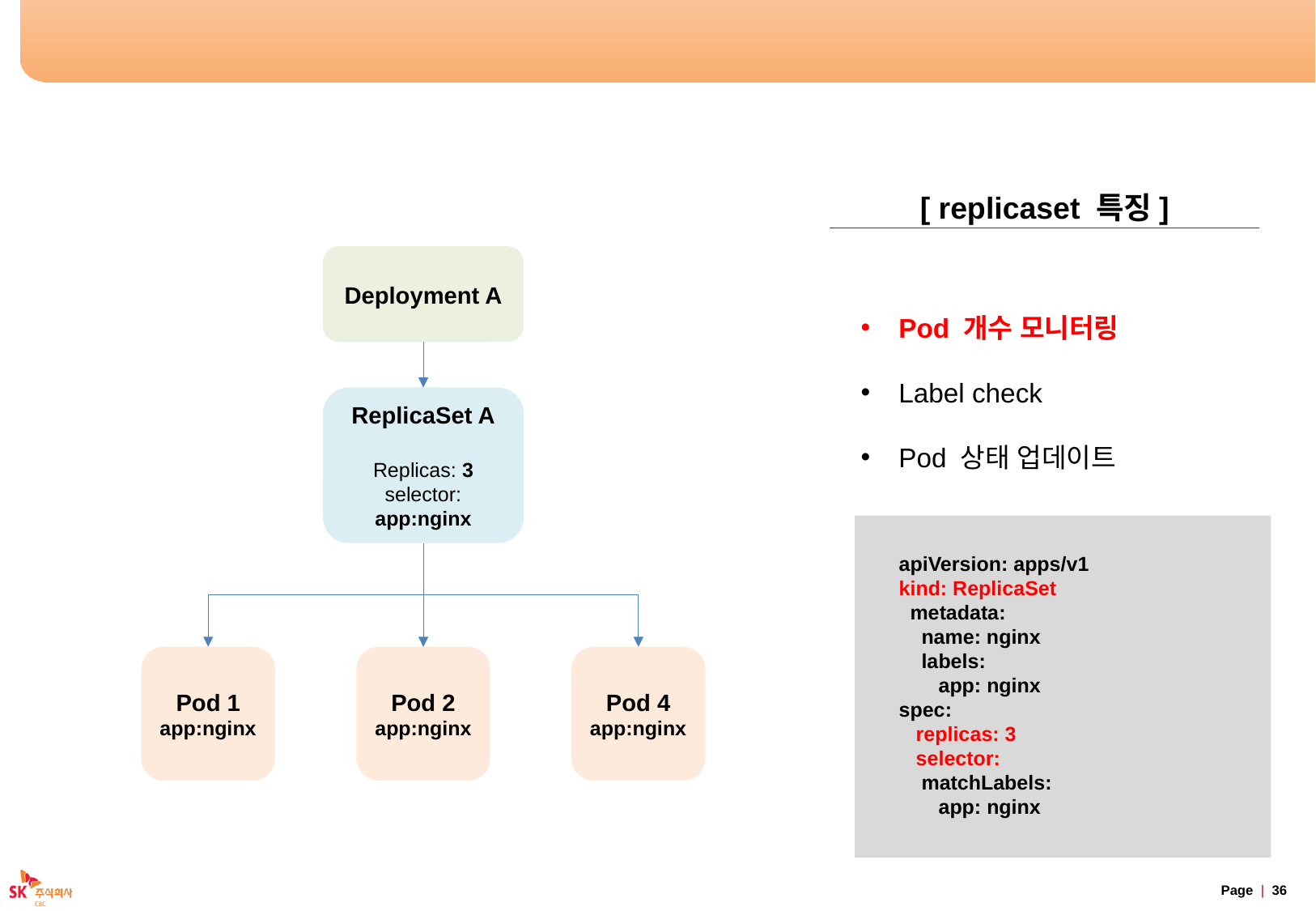

# Controller - ReplicaSet
[ replicaset 특징]
Deployment A
Pod 개수 모니터링

Label check

Pod 상태 업데이트

ReplicaSet A
Replicas: 3
selector:
app:nginx

apiVersion: apps/v1
kind: ReplicaSet
  metadata:
    name: nginx
    labels:
       app: nginx
spec:
   replicas: 3
   selector:
    matchLabels:
       app: nginx
Pod 1
app:nginx
Pod 2
app:nginx
Pod 4
app:nginx